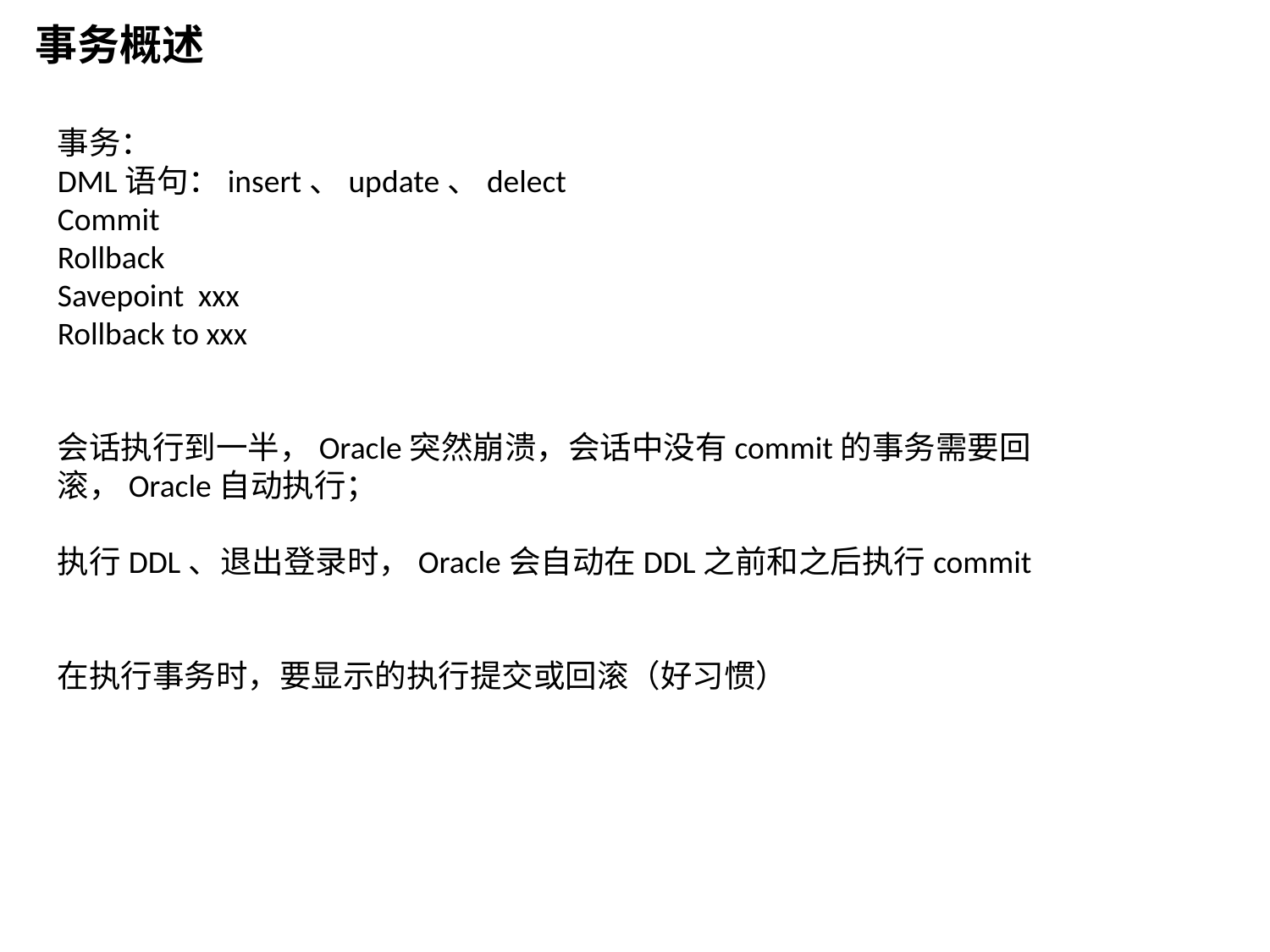

事务概述
事务：
DML语句：insert、update、delect
Commit
Rollback
Savepoint  xxx
Rollback to xxx

会话执行到一半，Oracle突然崩溃，会话中没有commit的事务需要回滚，Oracle自动执行；

执行DDL、退出登录时，Oracle会自动在DDL之前和之后执行commit

在执行事务时，要显示的执行提交或回滚（好习惯）